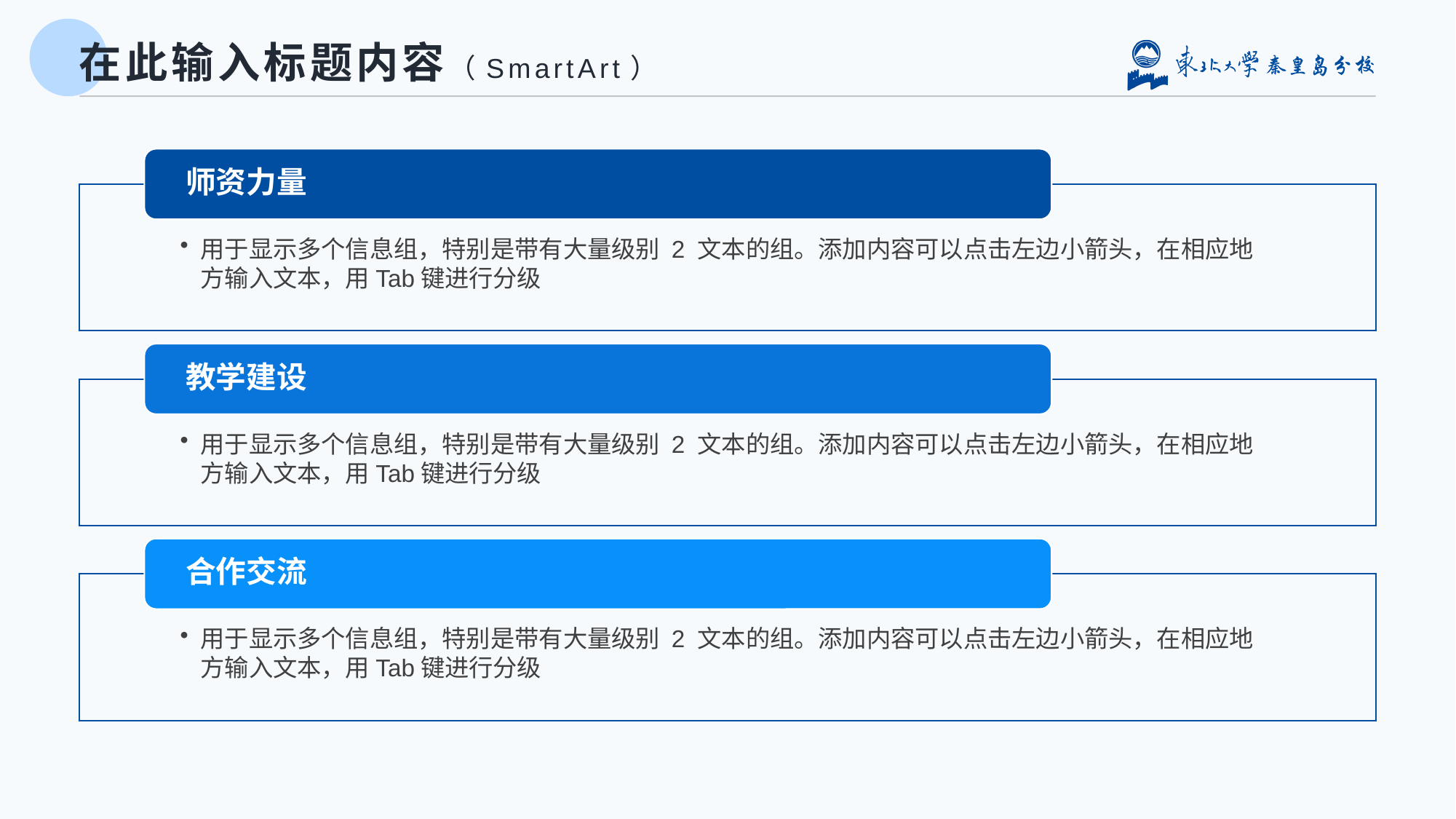

# 在此输入标题内容（SmartArt）
用于显示多个信息组，特别是带有大量级别 2 文本的组。添加内容可以点击左边小箭头，在相应地方输入文本，用Tab键进行分级
师资力量
用于显示多个信息组，特别是带有大量级别 2 文本的组。添加内容可以点击左边小箭头，在相应地方输入文本，用Tab键进行分级
教学建设
用于显示多个信息组，特别是带有大量级别 2 文本的组。添加内容可以点击左边小箭头，在相应地方输入文本，用Tab键进行分级
合作交流